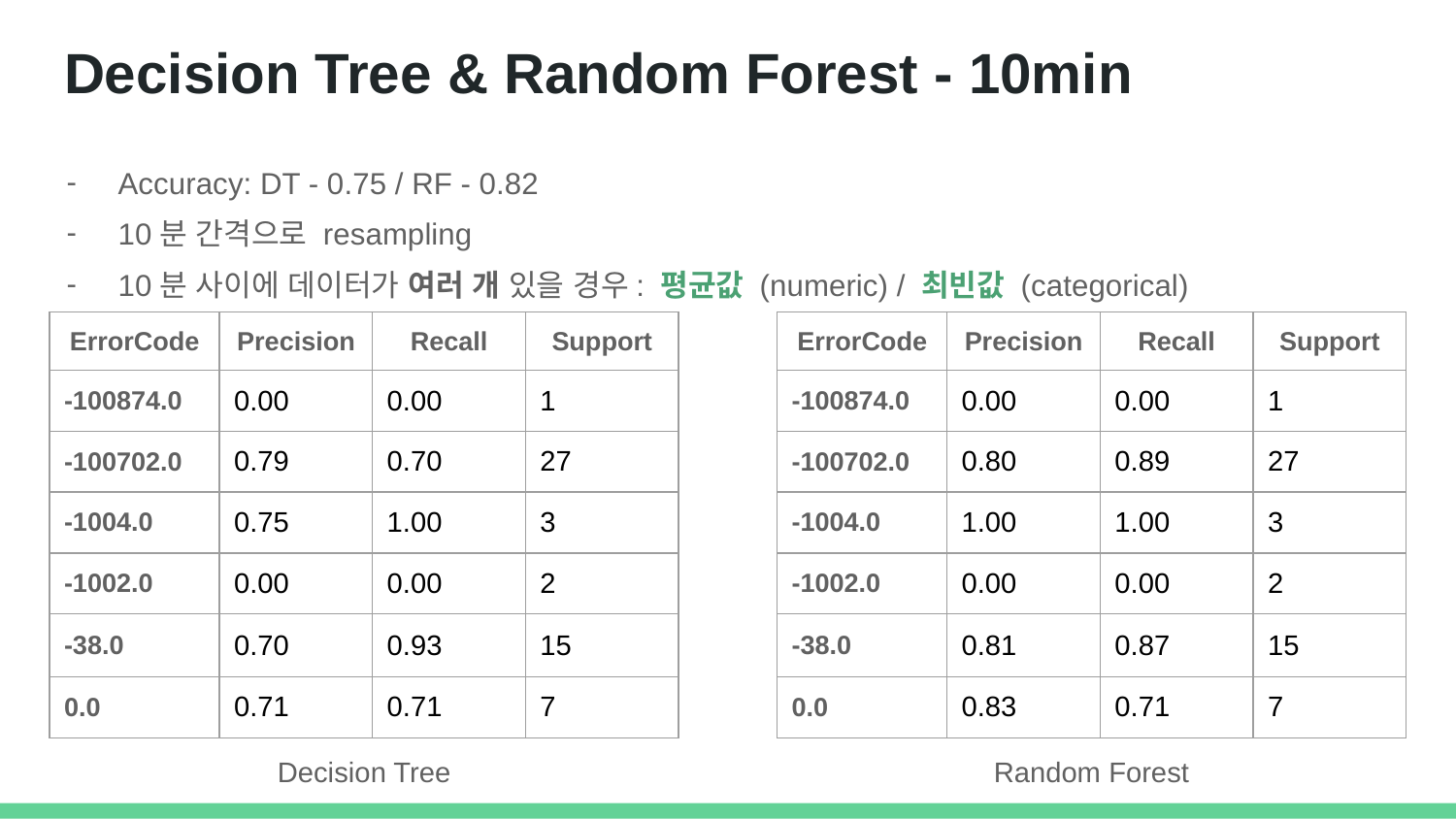

# Decision Tree & Random Forest - 10min
Accuracy: DT - 0.75 / RF - 0.82
10분 간격으로 resampling
10분 사이에 데이터가 여러 개 있을 경우: 평균값 (numeric) / 최빈값 (categorical)

| ErrorCode | Precision | Recall | Support |
| --- | --- | --- | --- |
| -100874.0 | 0.00 | 0.00 | 1 |
| -100702.0 | 0.79 | 0.70 | 27 |
| -1004.0 | 0.75 | 1.00 | 3 |
| -1002.0 | 0.00 | 0.00 | 2 |
| -38.0 | 0.70 | 0.93 | 15 |
| 0.0 | 0.71 | 0.71 | 7 |
| ErrorCode | Precision | Recall | Support |
| --- | --- | --- | --- |
| -100874.0 | 0.00 | 0.00 | 1 |
| -100702.0 | 0.80 | 0.89 | 27 |
| -1004.0 | 1.00 | 1.00 | 3 |
| -1002.0 | 0.00 | 0.00 | 2 |
| -38.0 | 0.81 | 0.87 | 15 |
| 0.0 | 0.83 | 0.71 | 7 |
Decision Tree
Random Forest